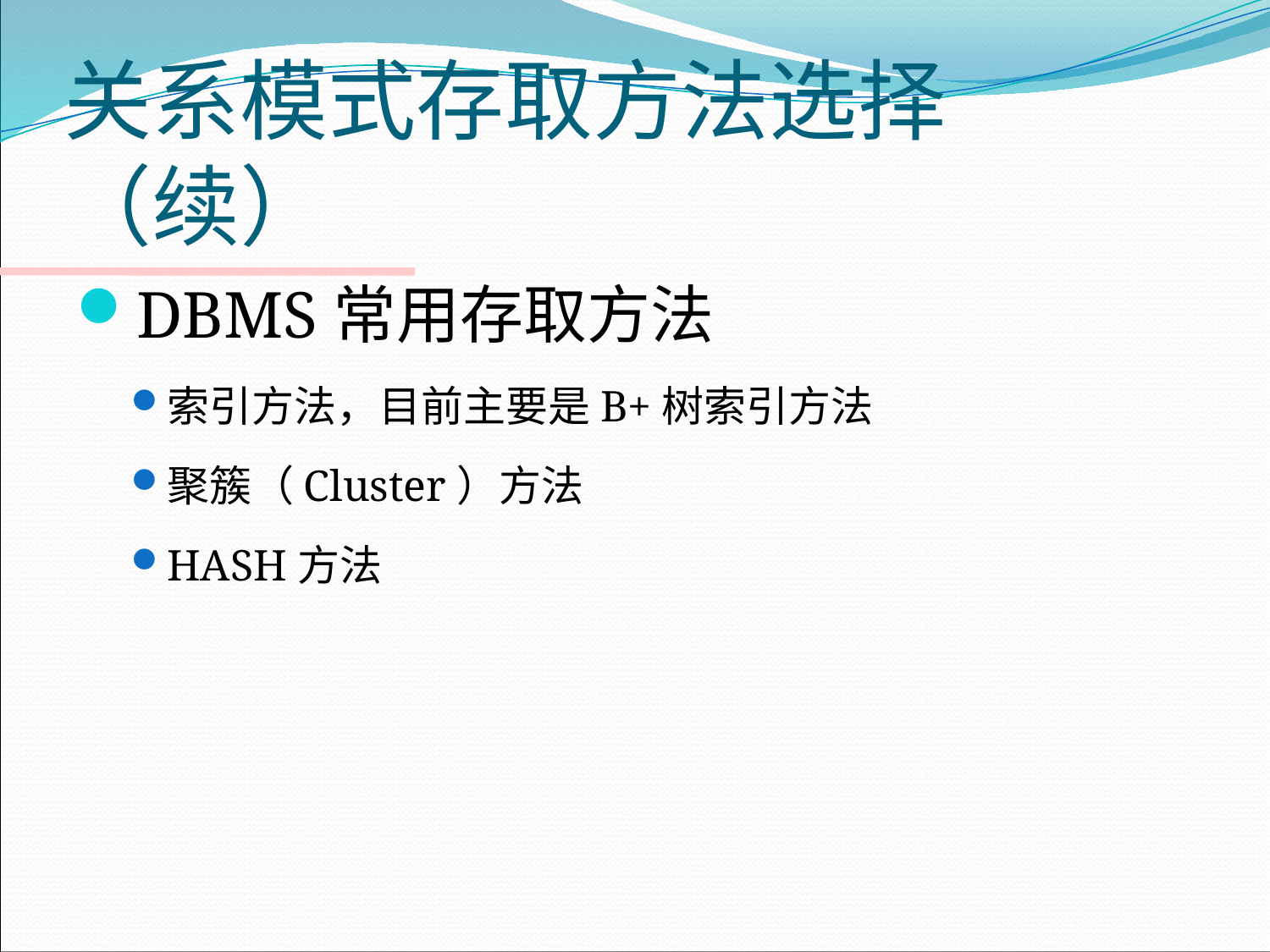

# 关系模式存取方法选择（续）
DBMS常用存取方法
索引方法，目前主要是B+树索引方法
聚簇（Cluster）方法
HASH方法

793